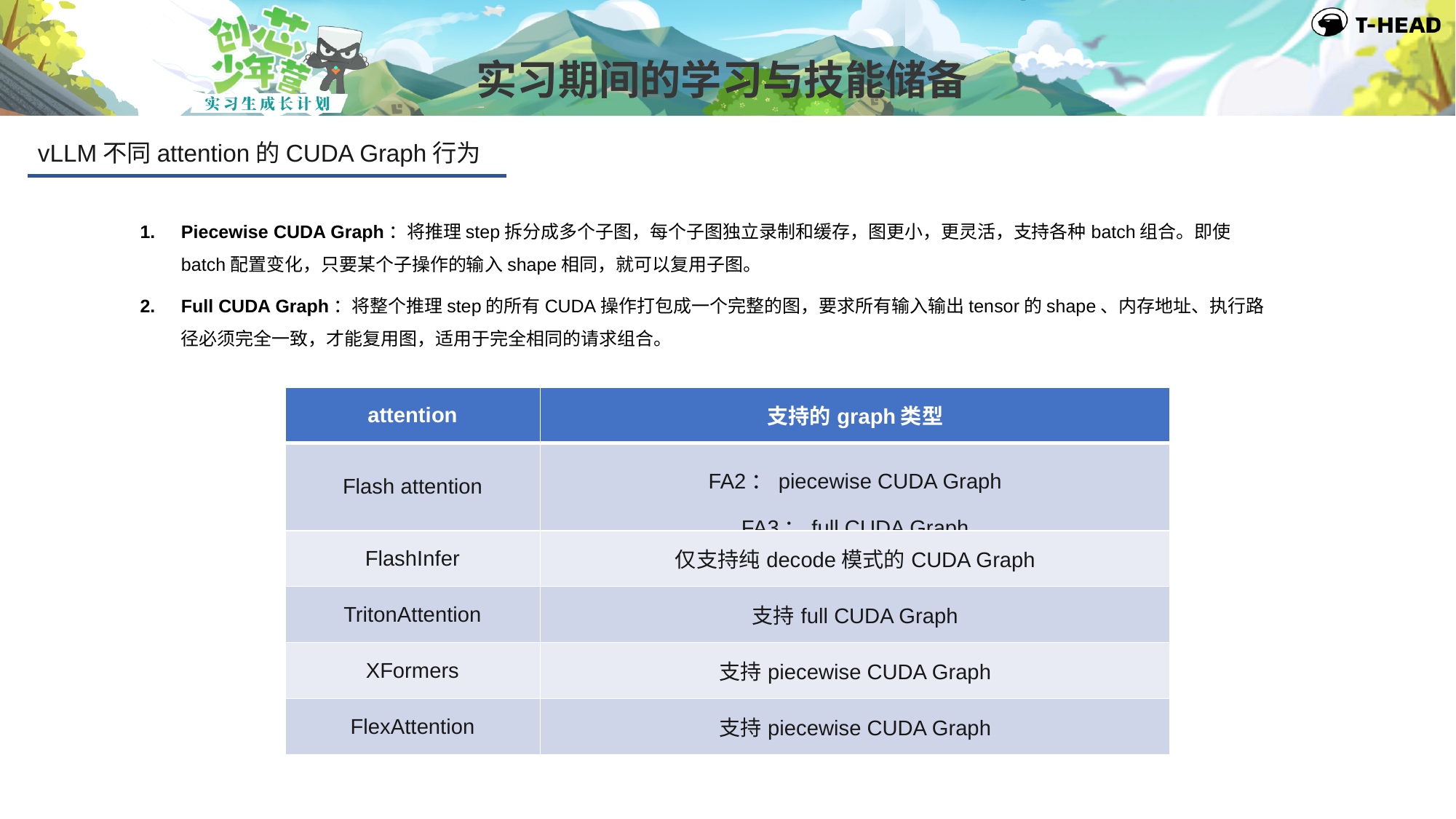

实习期间的学习与技能储备
vLLM不同attention的CUDA Graph行为
Piecewise CUDA Graph：将推理step拆分成多个子图，每个子图独立录制和缓存，图更小，更灵活，支持各种batch组合。即使batch配置变化，只要某个子操作的输入shape相同，就可以复用子图。
Full CUDA Graph：将整个推理step的所有CUDA操作打包成一个完整的图，要求所有输入输出tensor的shape、内存地址、执行路径必须完全一致，才能复用图，适用于完全相同的请求组合。
| attention | 支持的graph类型 |
| --- | --- |
| Flash attention | FA2：piecewise CUDA Graph FA3：full CUDA Graph |
| FlashInfer | 仅支持纯decode模式的CUDA Graph |
| TritonAttention | 支持full CUDA Graph |
| XFormers | 支持piecewise CUDA Graph |
| FlexAttention | 支持piecewise CUDA Graph |